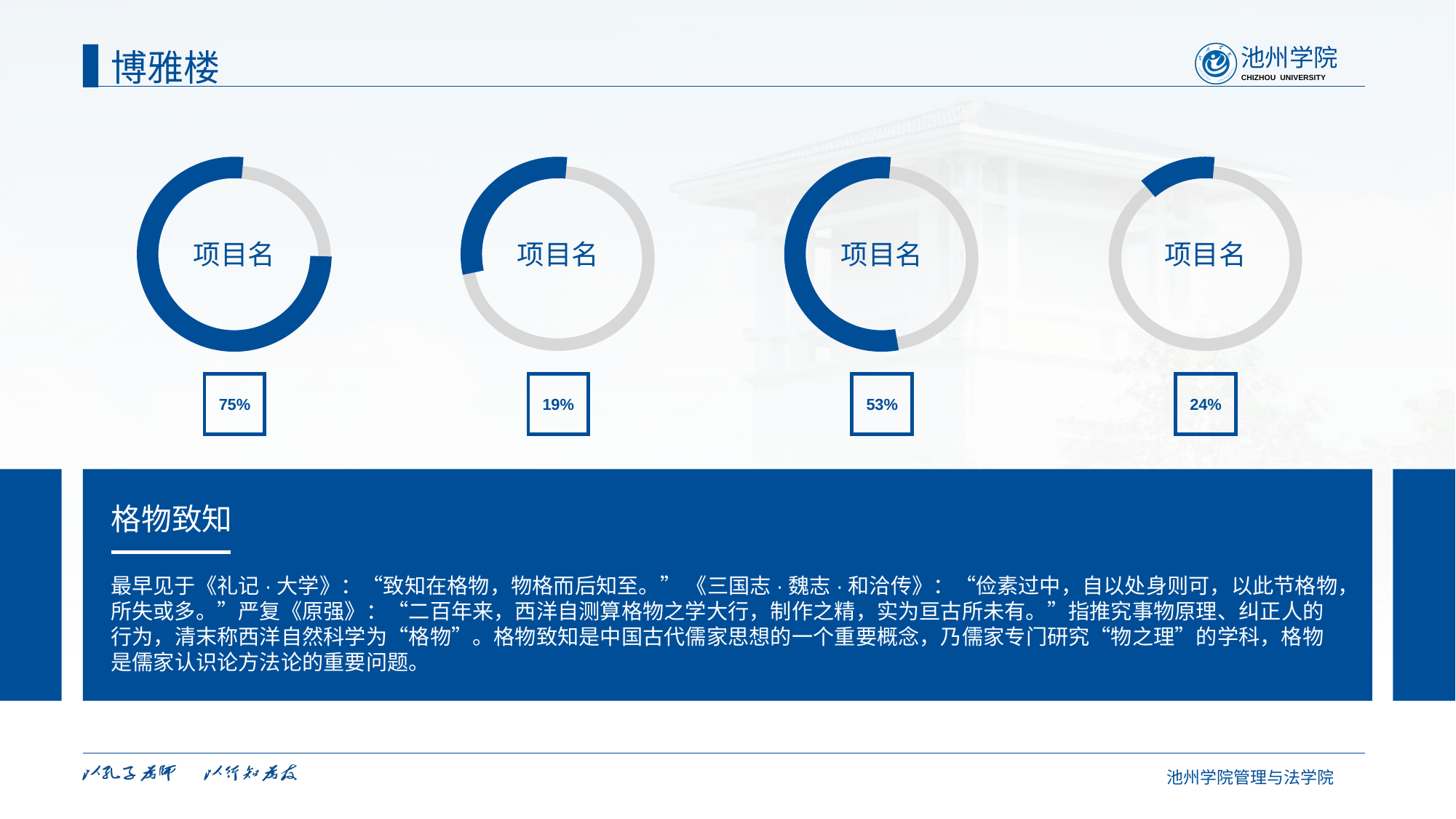

博雅楼

项目名
项目名
项目名
项目名
75%
19%
53%
24%

格物致知
最早见于《礼记·大学》：“致知在格物，物格而后知至。” 《三国志·魏志·和洽传》：“俭素过中，自以处身则可，以此节格物，所失或多。”严复《原强》：“二百年来，西洋自测算格物之学大行，制作之精，实为亘古所未有。”指推究事物原理、纠正人的行为，清末称西洋自然科学为“格物”。格物致知是中国古代儒家思想的一个重要概念，乃儒家专门研究“物之理”的学科，格物是儒家认识论方法论的重要问题。